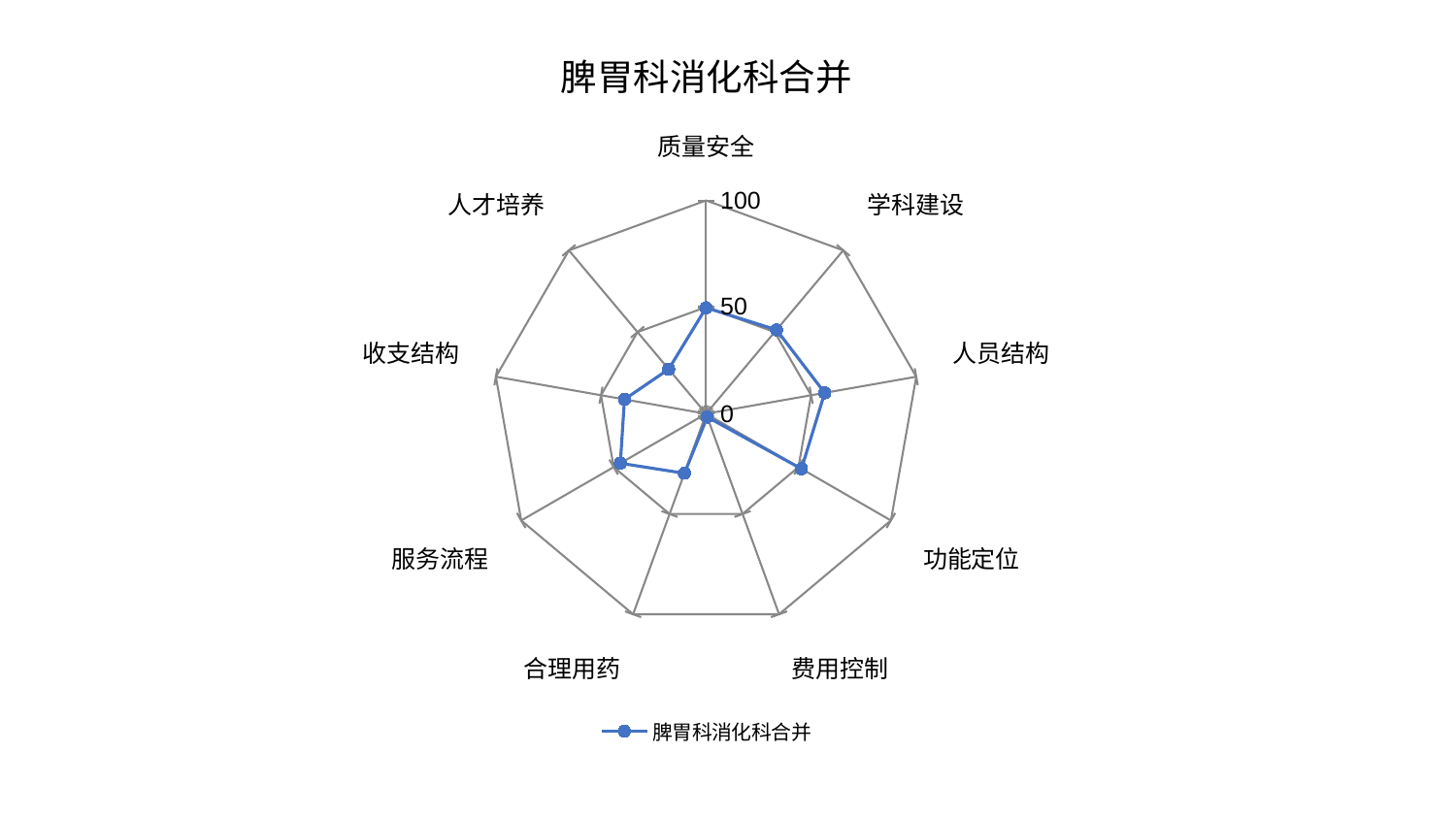

### Chart: 脾胃科消化科合并

| Category | 脾胃科消化科合并 |
|---|---|
| 质量安全 | 49.698721659665964 |
| 学科建设 | 51.35573482023787 |
| 人员结构 | 56.45912445690958 |
| 功能定位 | 51.64458034781857 |
| 费用控制 | 1.6312170600791283 |
| 合理用药 | 29.69409127341814 |
| 服务流程 | 46.39232211712828 |
| 收支结构 | 38.83910767451854 |
| 人才培养 | 27.268435003273613 |
77